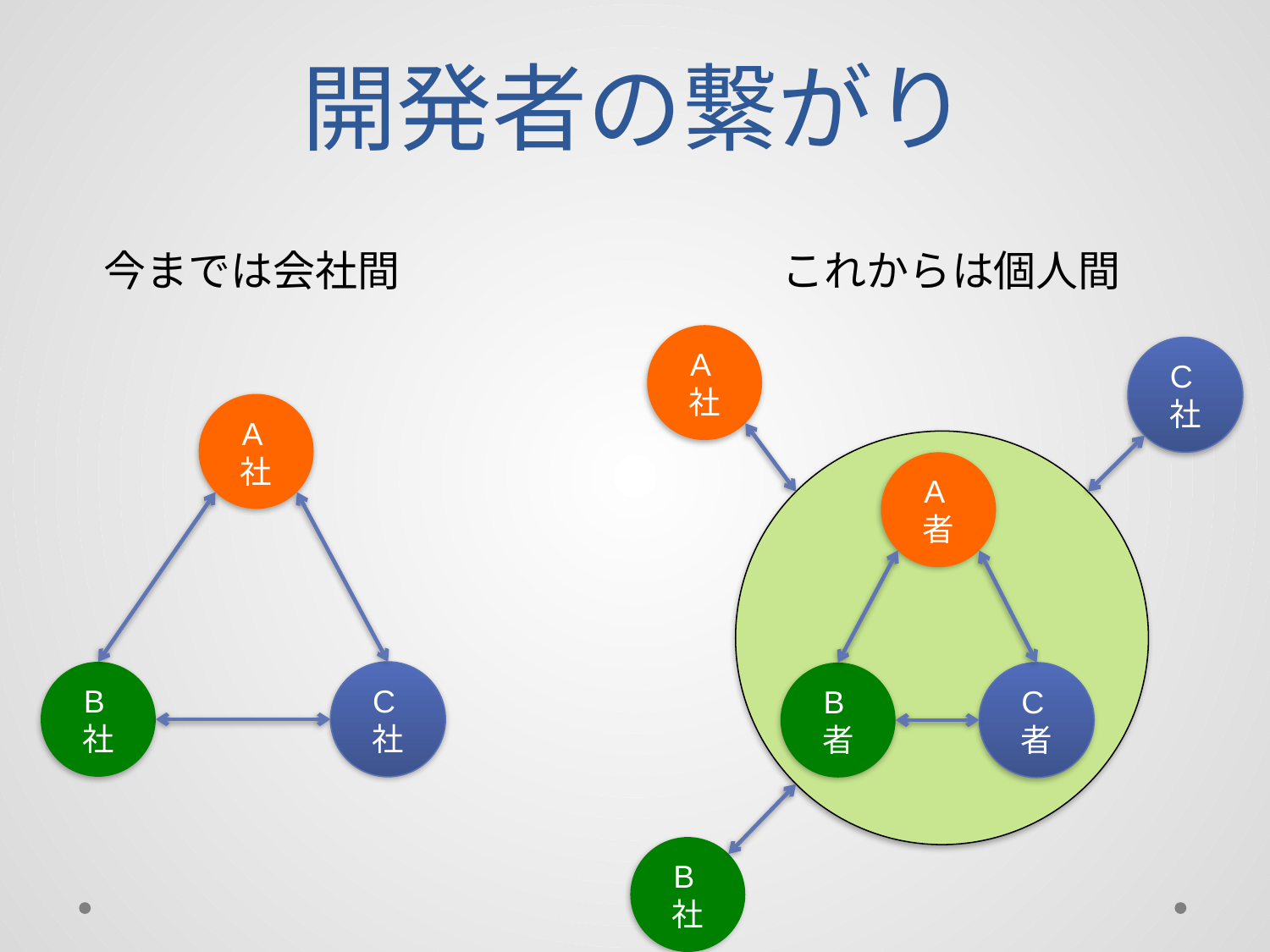

# 開発者の繋がり
今までは会社間
これからは個人間
A社
C社
A社

A者
B社
C社
B者
C者
B社